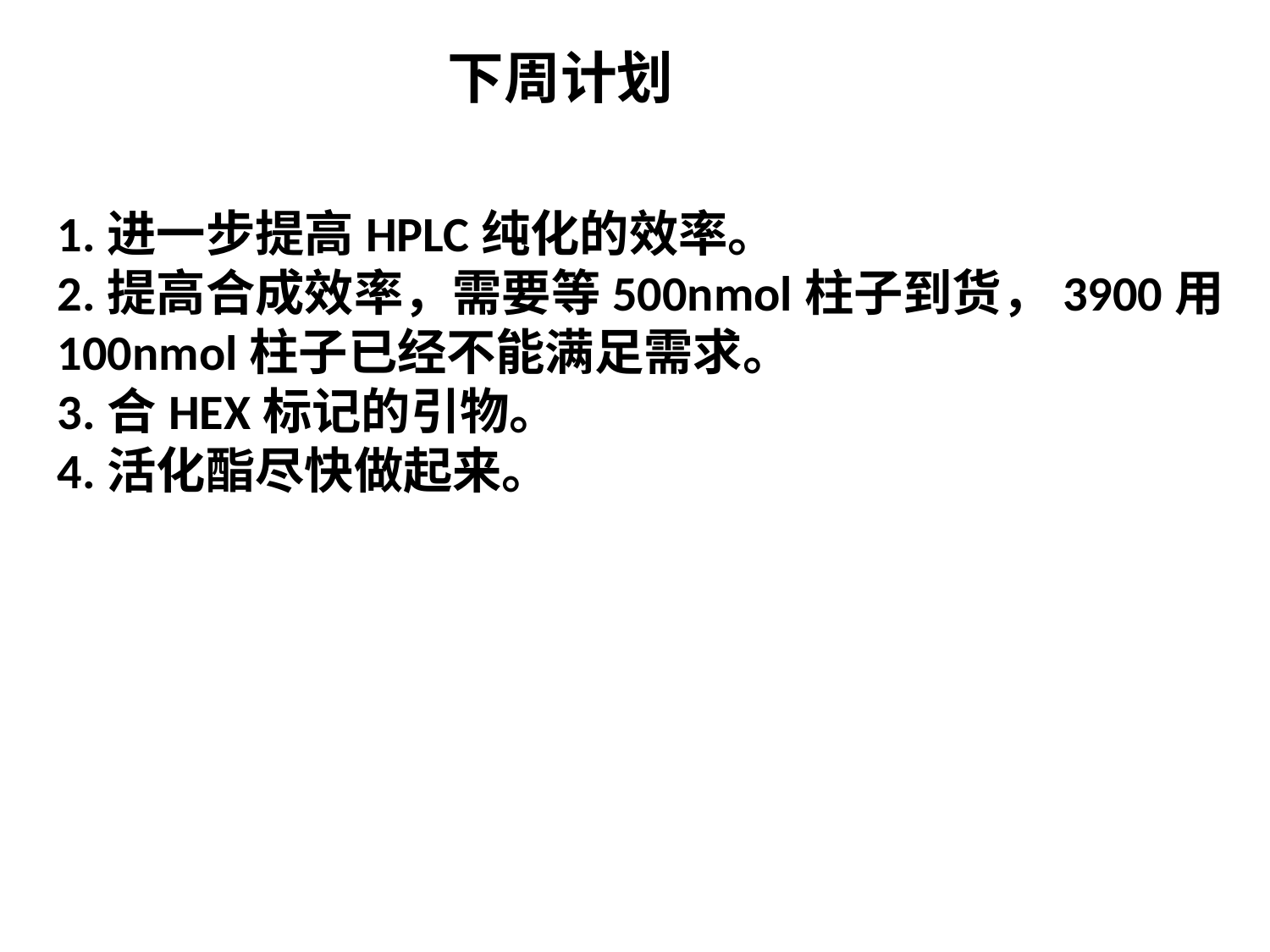

下周计划
1.进一步提高HPLC纯化的效率。
2.提高合成效率，需要等500nmol柱子到货，3900用100nmol柱子已经不能满足需求。
3.合HEX标记的引物。
4.活化酯尽快做起来。